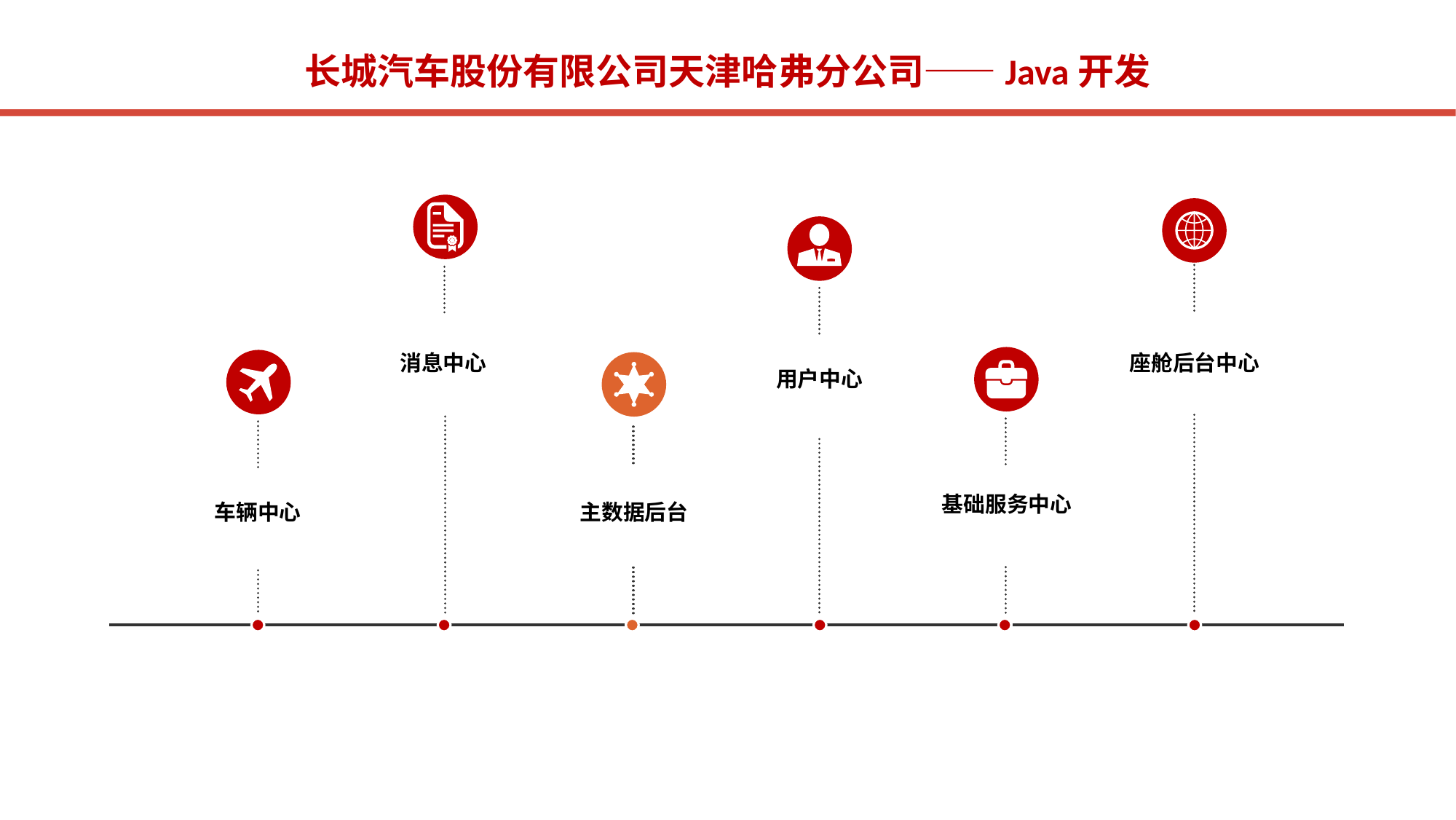

长城汽车股份有限公司天津哈弗分公司——Java开发

消息中心

座舱后台中心

用户中心

基础服务中心

车辆中心

主数据后台